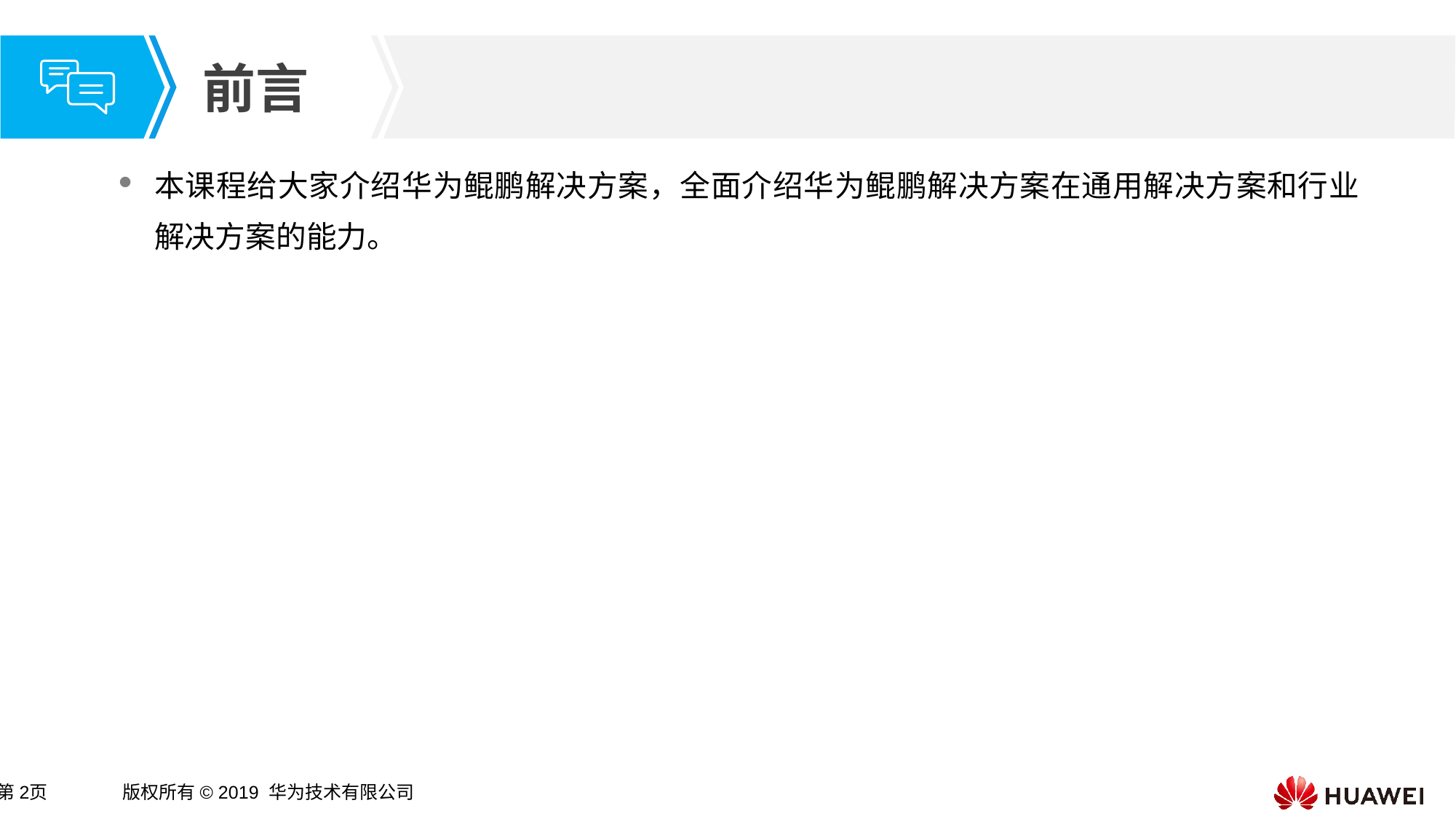

本课程给大家介绍华为鲲鹏解决方案，全面介绍华为鲲鹏解决方案在通用解决方案和行业解决方案的能力。